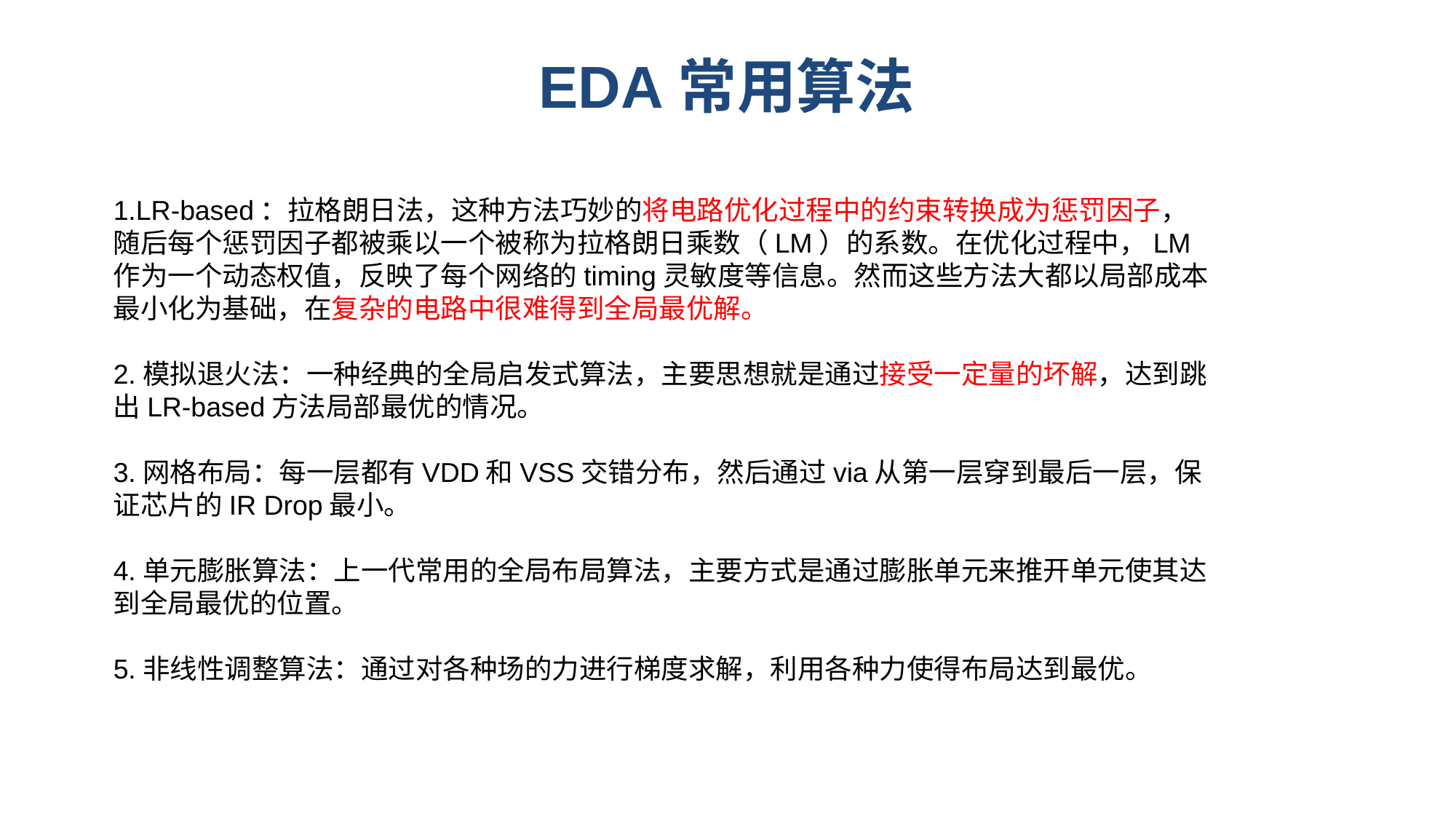

# EDA常用算法
1.LR-based：拉格朗日法，这种方法巧妙的将电路优化过程中的约束转换成为惩罚因子，随后每个惩罚因子都被乘以一个被称为拉格朗日乘数（LM）的系数。在优化过程中，LM作为一个动态权值，反映了每个网络的timing灵敏度等信息。然而这些方法大都以局部成本最小化为基础，在复杂的电路中很难得到全局最优解。

2.模拟退火法：一种经典的全局启发式算法，主要思想就是通过接受一定量的坏解，达到跳出LR-based方法局部最优的情况。

3.网格布局：每一层都有VDD和VSS交错分布，然后通过via从第一层穿到最后一层，保证芯片的IR Drop最小。

4.单元膨胀算法：上一代常用的全局布局算法，主要方式是通过膨胀单元来推开单元使其达到全局最优的位置。

5.非线性调整算法：通过对各种场的力进行梯度求解，利用各种力使得布局达到最优。